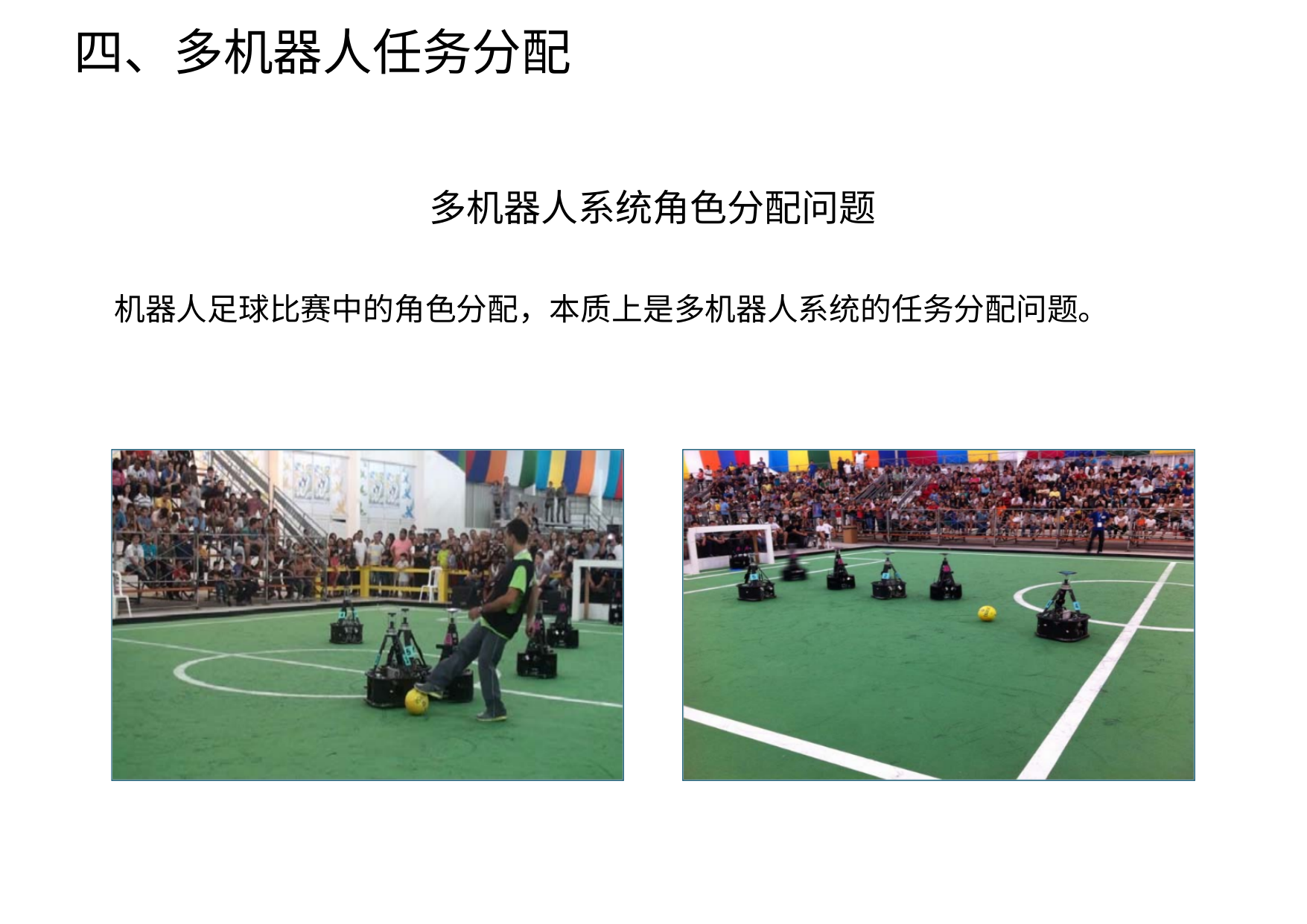

四、多机器人任务分配
多机器人系统角色分配问题
机器人足球比赛中的角色分配，本质上是多机器人系统的任务分配问题。